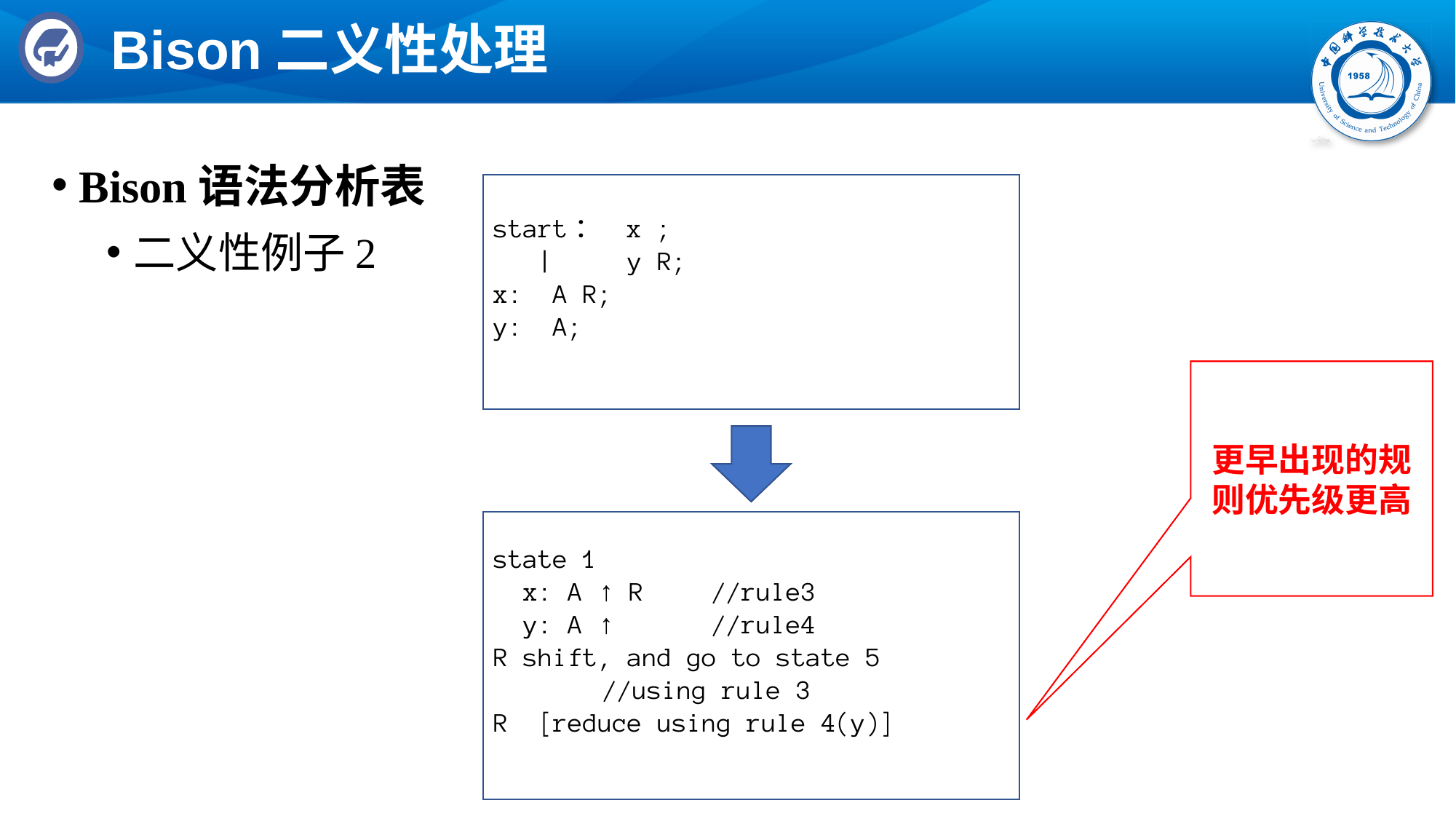

# Bison二义性处理

Bison语法分析表
二义性例子2
start：   x ;
   |     y R;
x:  A R;
y:  A;

更早出现的规则优先级更高

state 1
  x: A ↑ R	//rule3
  y: A ↑	//rule4
R shift, and go to state 5		//using rule 3
R  [reduce using rule 4(y)]